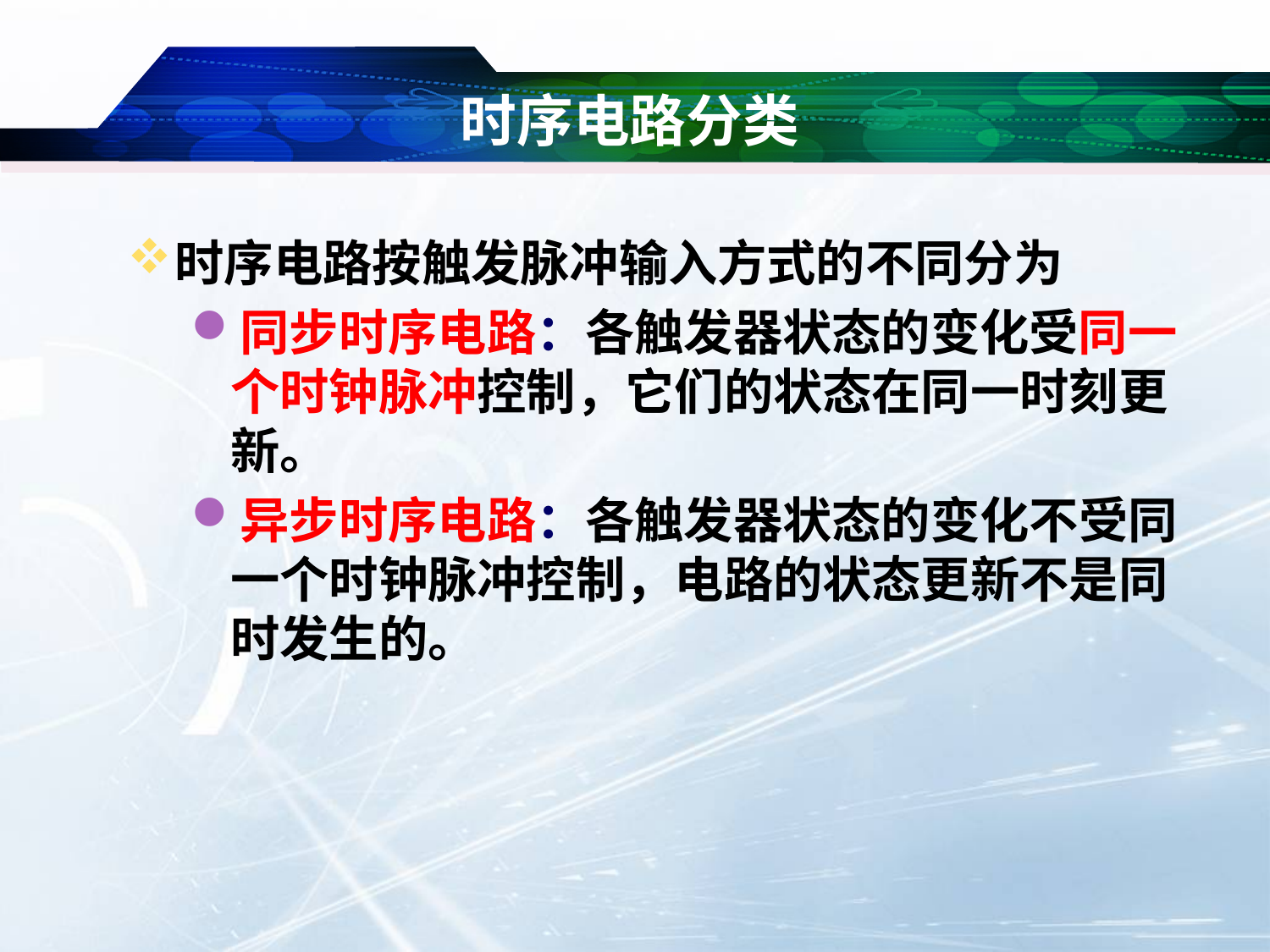

# 时序电路分类
时序电路按触发脉冲输入方式的不同分为
同步时序电路：各触发器状态的变化受同一个时钟脉冲控制，它们的状态在同一时刻更新。
异步时序电路：各触发器状态的变化不受同一个时钟脉冲控制，电路的状态更新不是同时发生的。